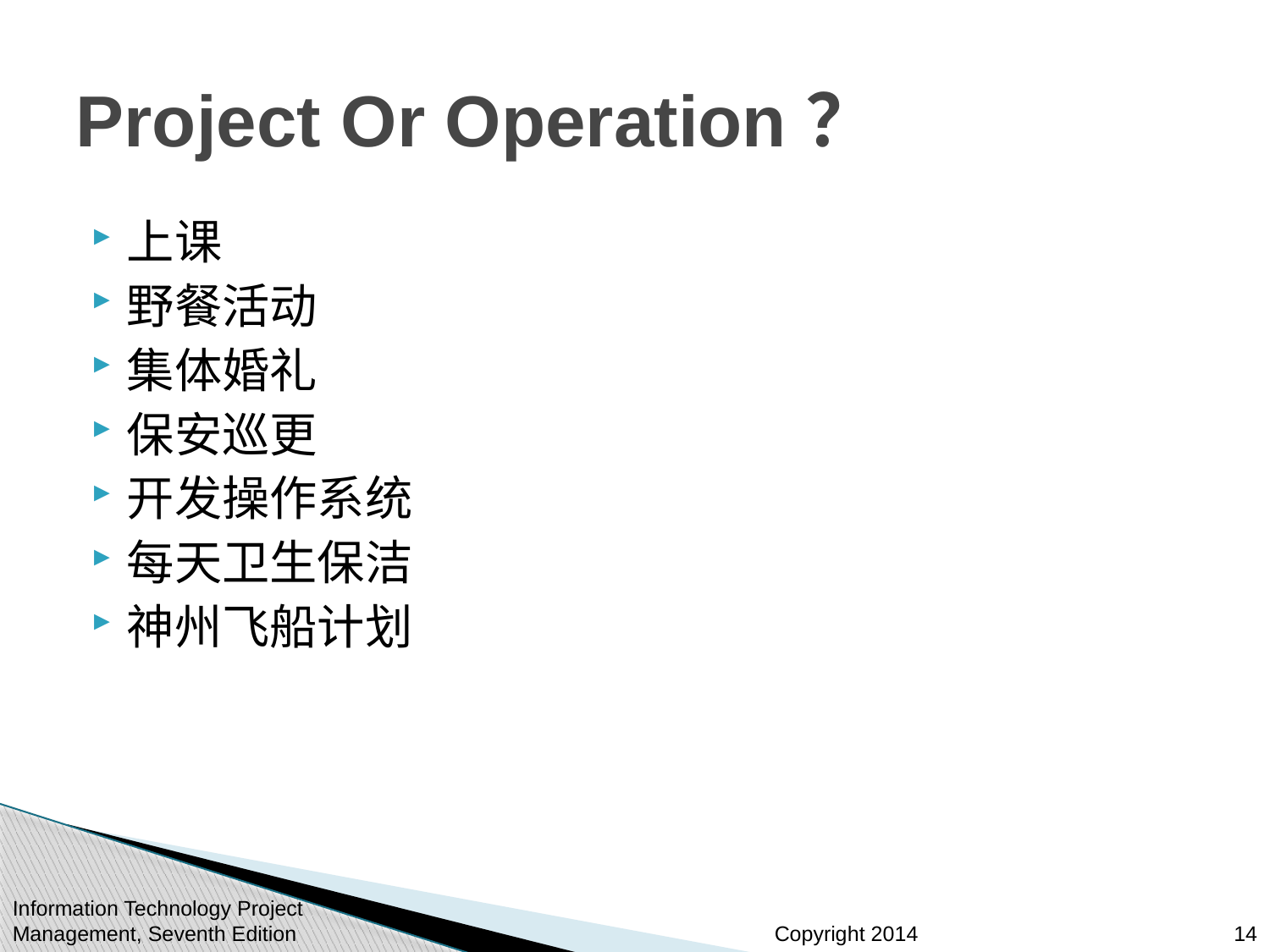

# Project Or Operation？
上课
野餐活动
集体婚礼
保安巡更
开发操作系统
每天卫生保洁
神州飞船计划

Information Technology Project Management, Seventh Edition
14